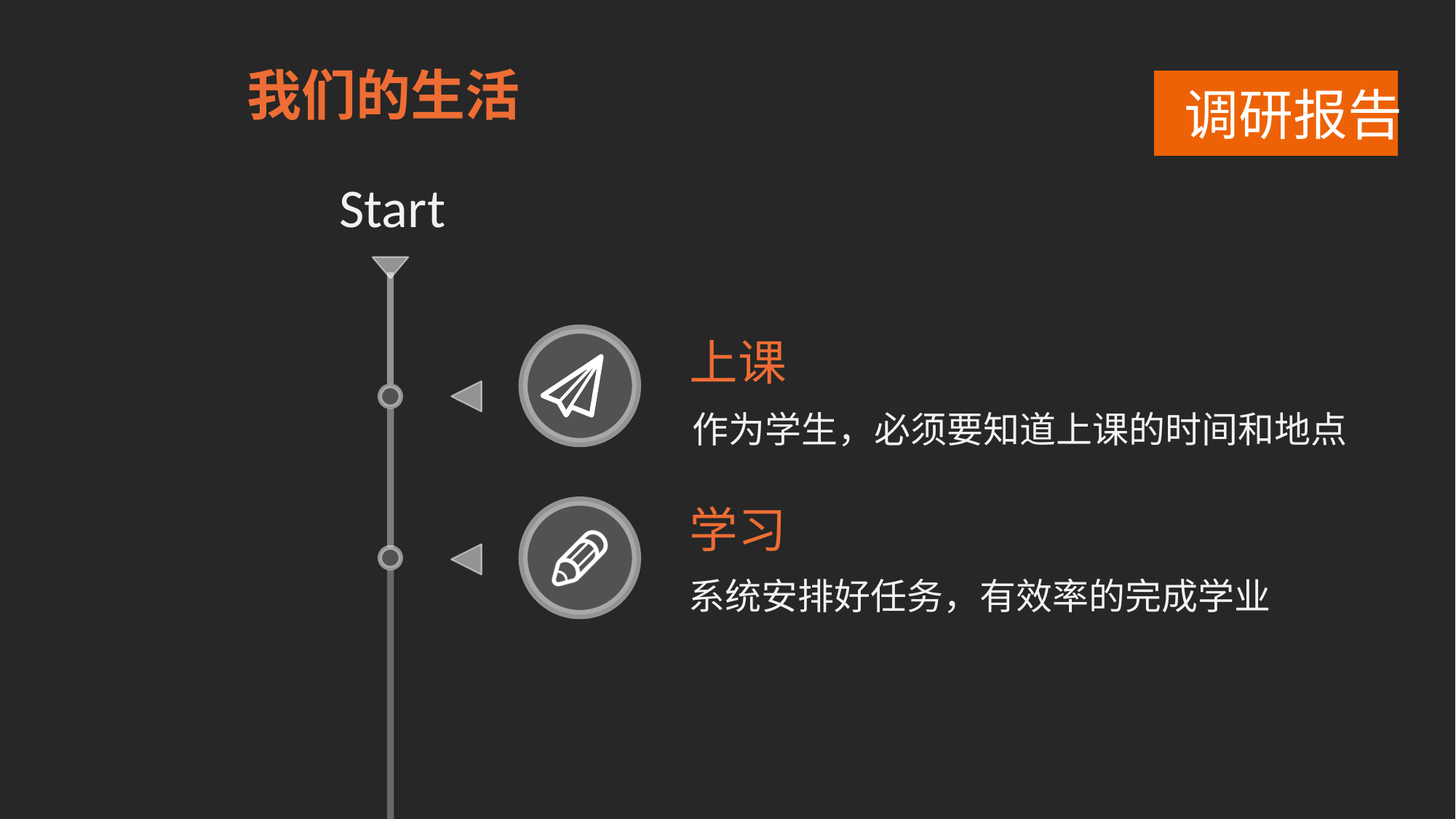

我们的生活

 调研报告
Start

上课

作为学生，必须要知道上课的时间和地点

学习

系统安排好任务，有效率的完成学业